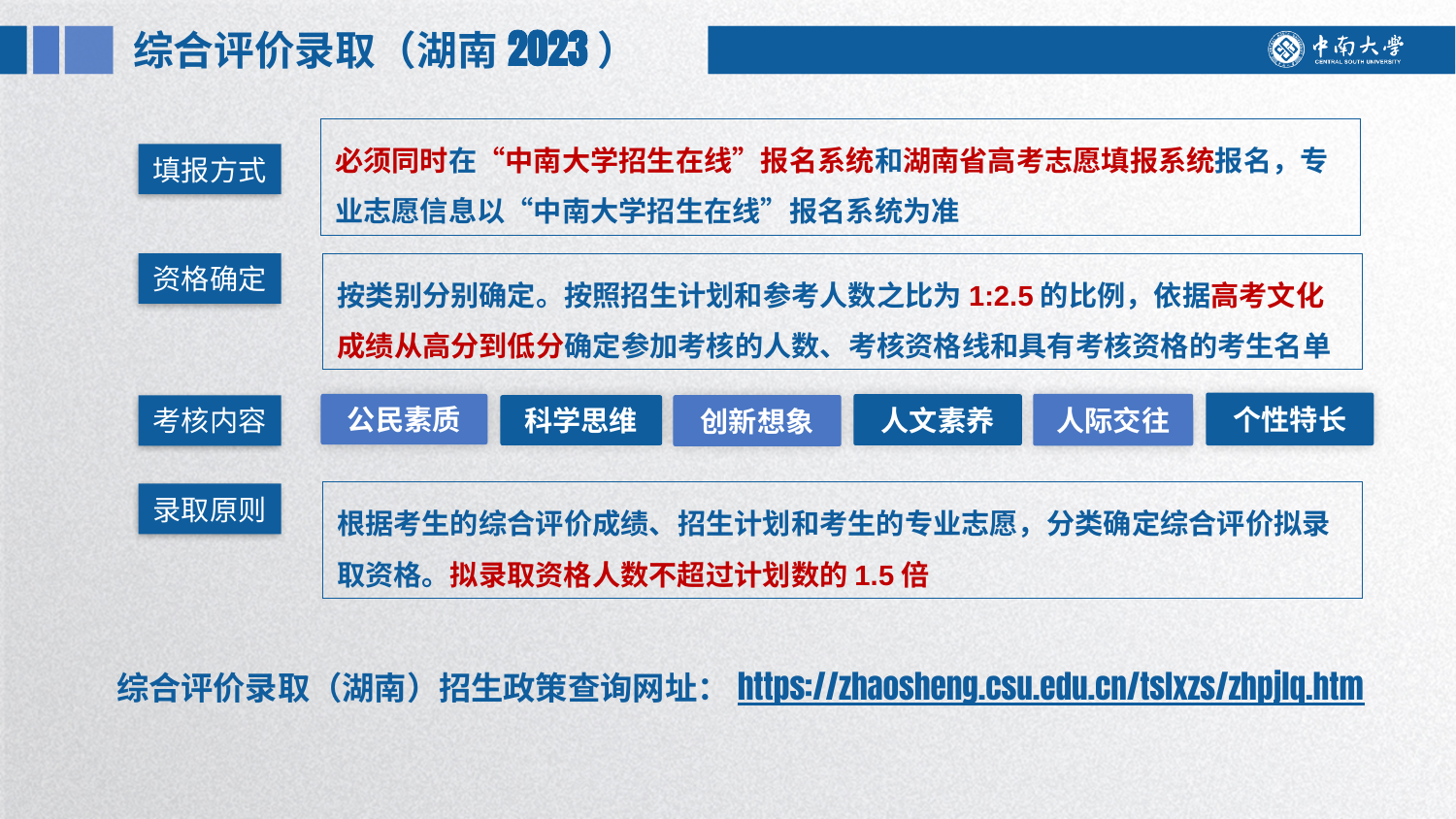

综合评价录取（湖南2023）

必须同时在“中南大学招生在线”报名系统和湖南省高考志愿填报系统报名，专业志愿信息以“中南大学招生在线”报名系统为准
填报方式
资格确定
按类别分别确定。按照招生计划和参考人数之比为1:2.5的比例，依据高考文化成绩从高分到低分确定参加考核的人数、考核资格线和具有考核资格的考生名单
个性特长
人际交往
公民素质
人文素养
科学思维
创新想象
考核内容
根据考生的综合评价成绩、招生计划和考生的专业志愿，分类确定综合评价拟录取资格。拟录取资格人数不超过计划数的1.5倍
录取原则
综合评价录取（湖南）招生政策查询网址：https://zhaosheng.csu.edu.cn/tslxzs/zhpjlq.htm